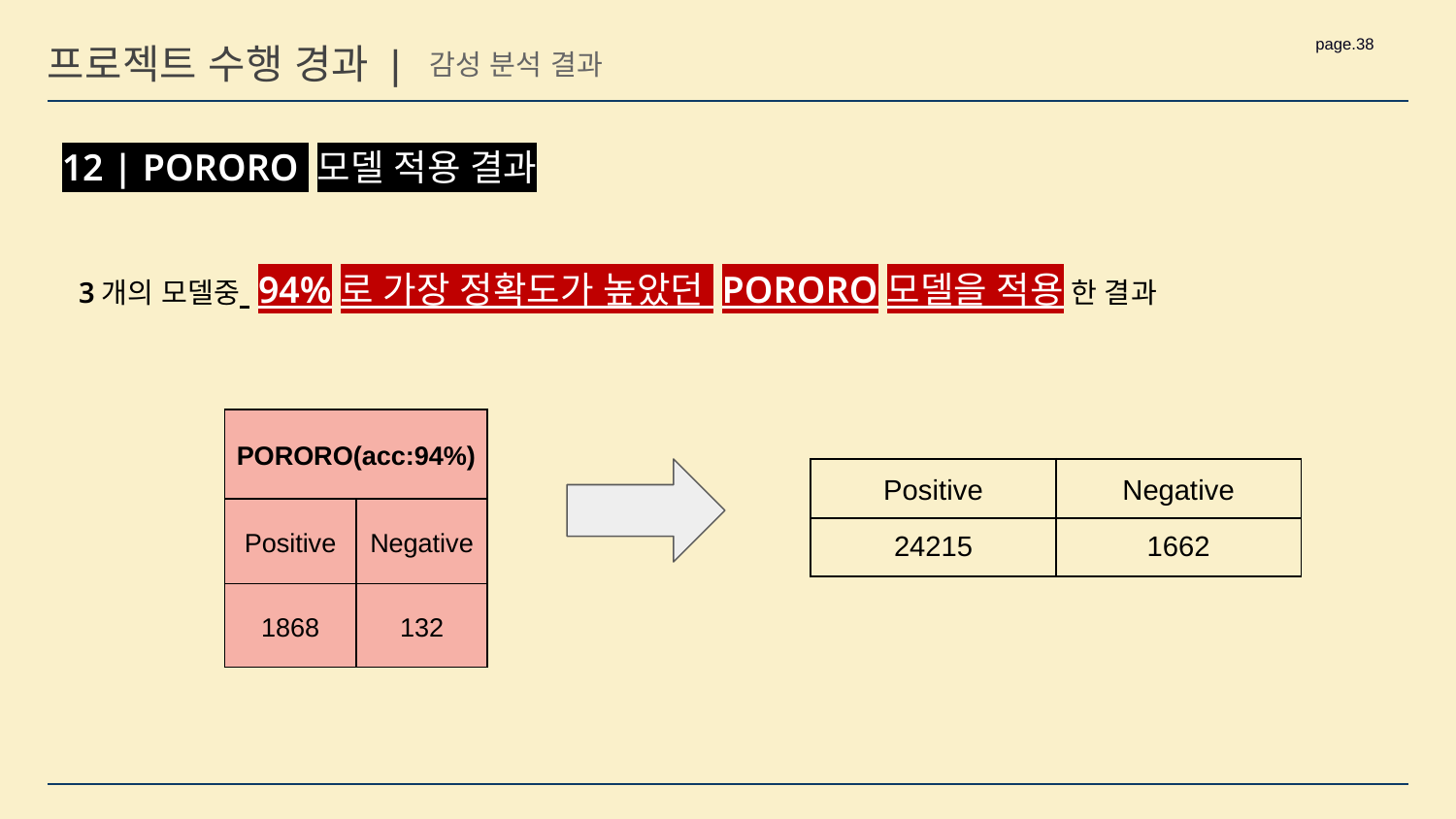

page.38
프로젝트 수행 경과 |
감성 분석 결과
12 | PORORO 모델 적용 결과
3개의 모델중 94%로 가장 정확도가 높았던 PORORO모델을 적용 한 결과
| PORORO(acc:94%) |  |
| --- | --- |
| Positive | Negative |
| 1868 | 132 |
| Positive | Negative |
| --- | --- |
| 24215 | 1662 |